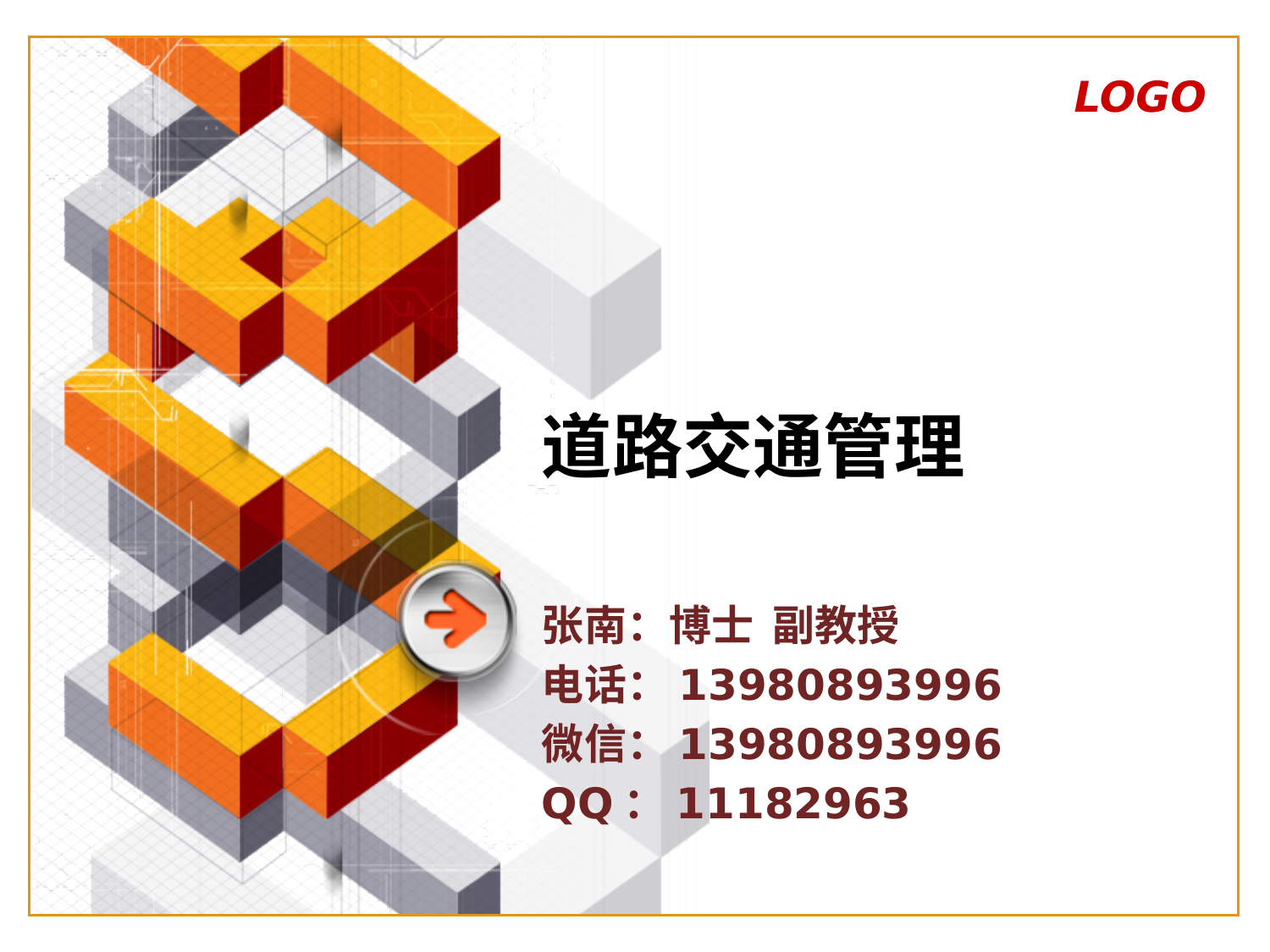

# 道路交通管理
张南：博士  副教授
电话：13980893996
微信：13980893996
QQ：11182963